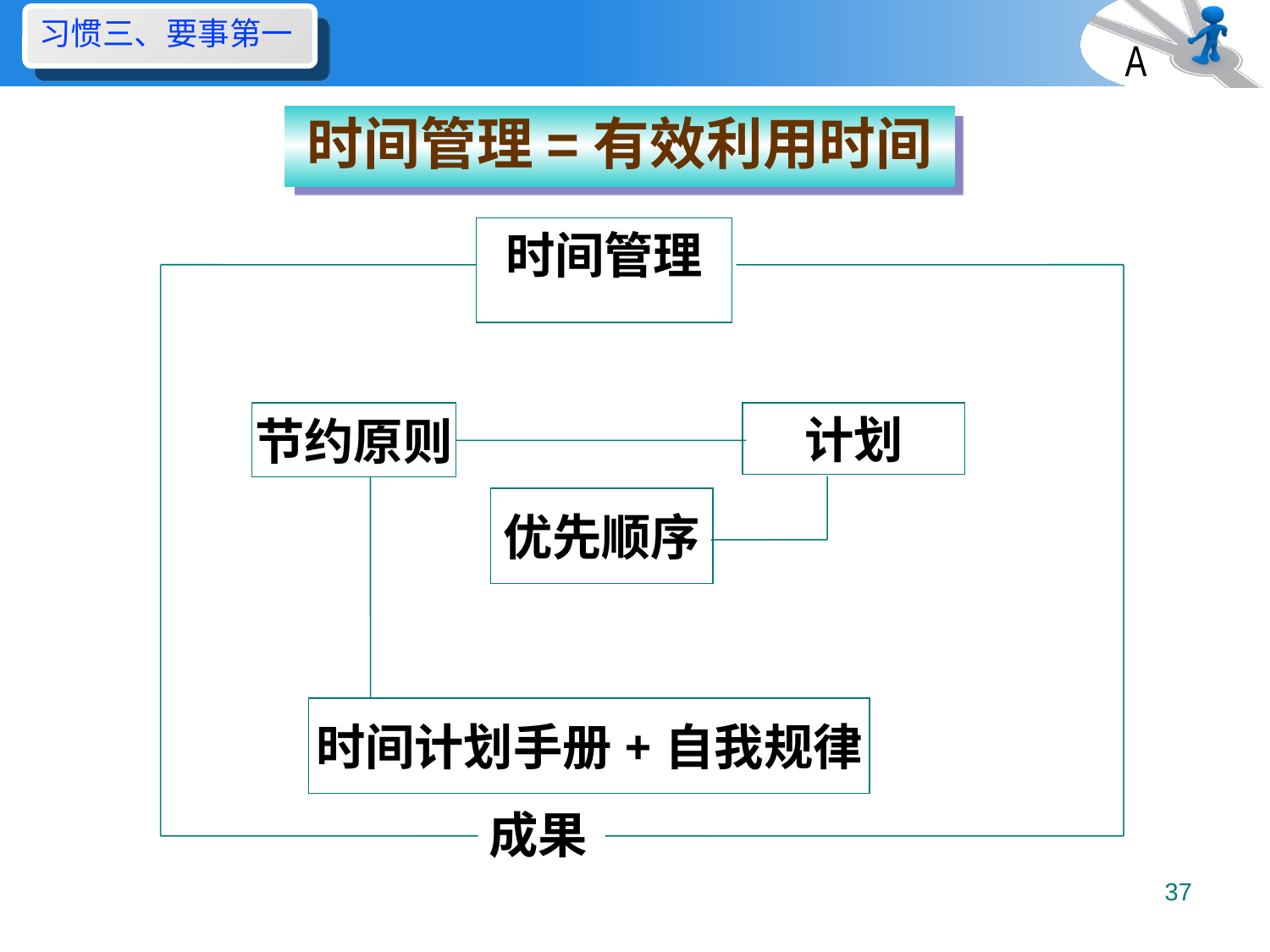

习惯三、要事第一
A
# 时间管理=有效利用时间
时间管理

节约原则
计划

优先顺序

时间计划手册+自我规律
成果

37